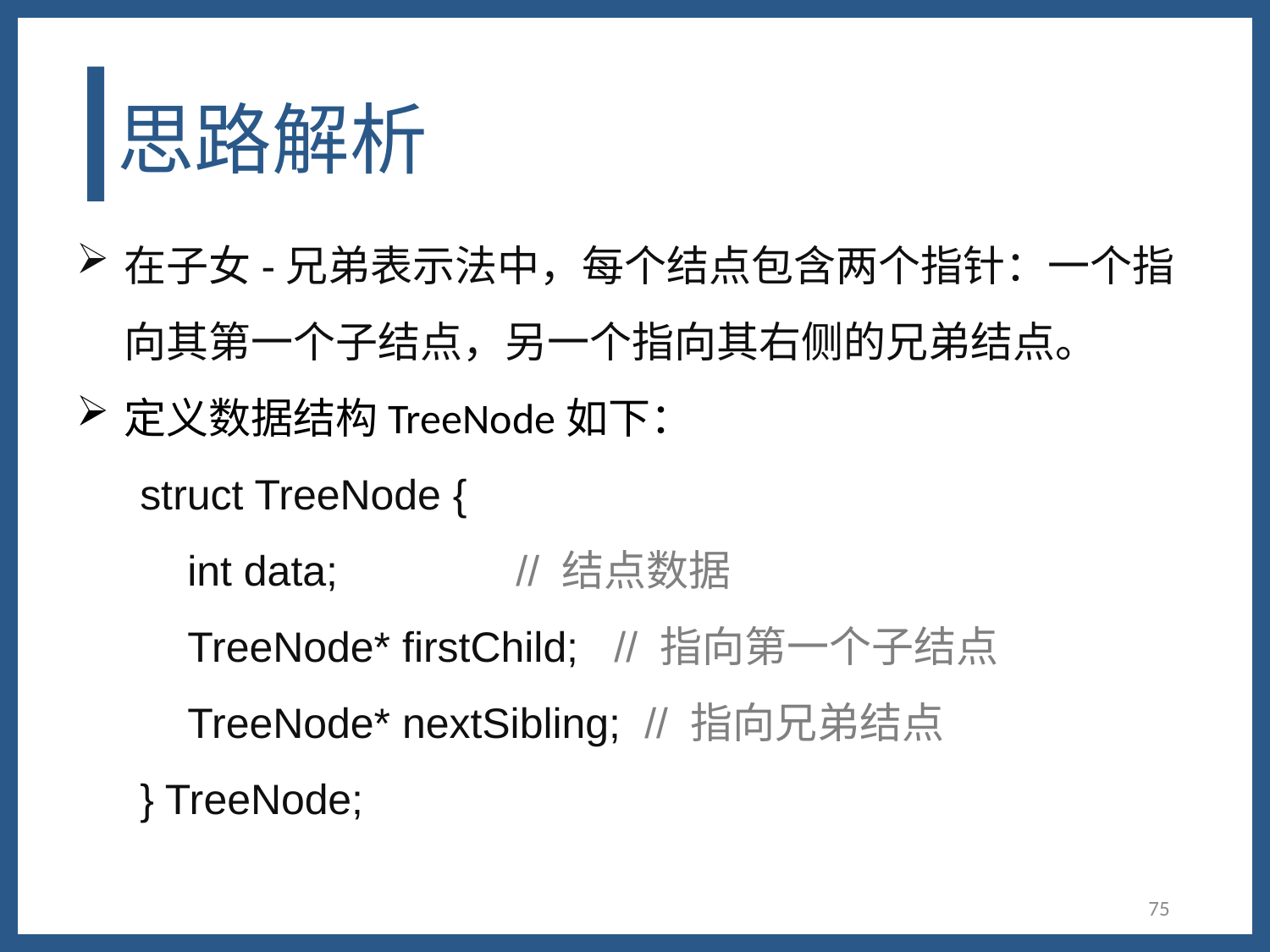

# 思路解析
在子女-兄弟表示法中，每个结点包含两个指针：一个指向其第一个子结点，另一个指向其右侧的兄弟结点。
定义数据结构TreeNode如下：
struct TreeNode {
    int data;               // 结点数据
    TreeNode* firstChild;   // 指向第一个子结点
    TreeNode* nextSibling;  // 指向兄弟结点
} TreeNode;
75